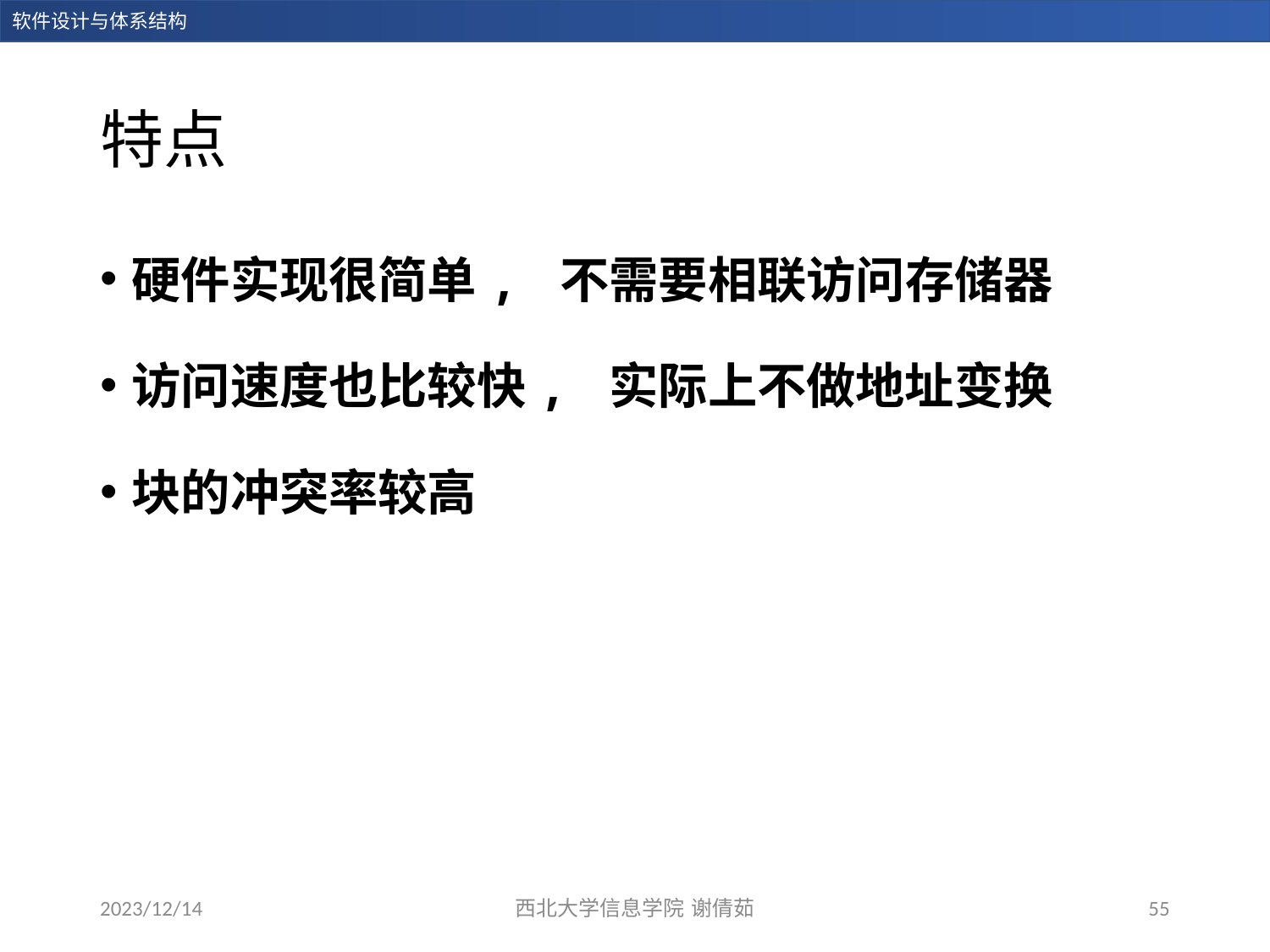

# 特点
硬件实现很简单, 不需要相联访问存储器
访问速度也比较快, 实际上不做地址变换
块的冲突率较高

2023/12/14
西北大学信息学院 谢倩茹
55